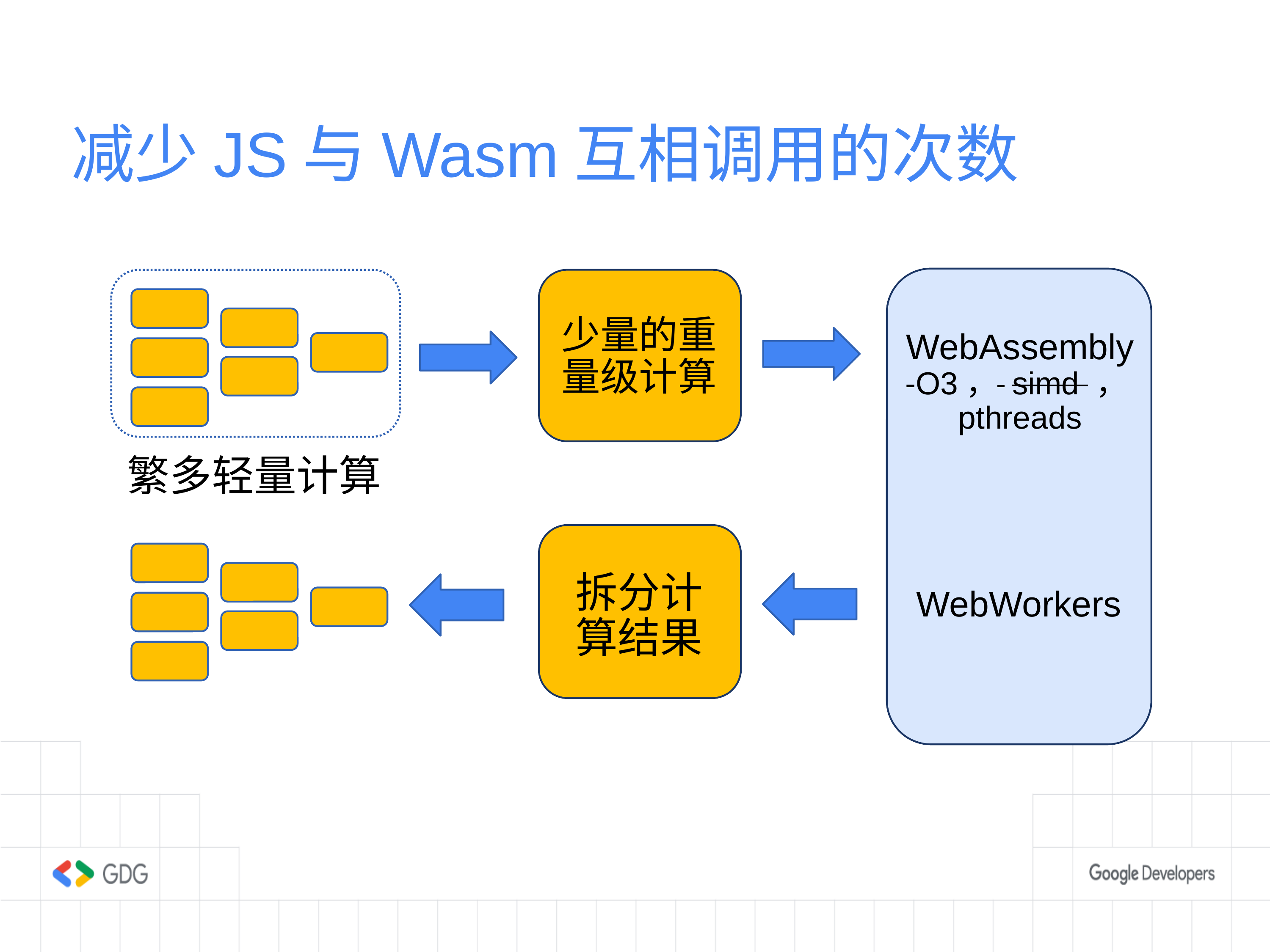

减少JS与Wasm互相调用的次数

少量的重
量级计算
WebAssembly
-O3， simd ，pthreads

繁多轻量计算

拆分计算结果

WebWorkers